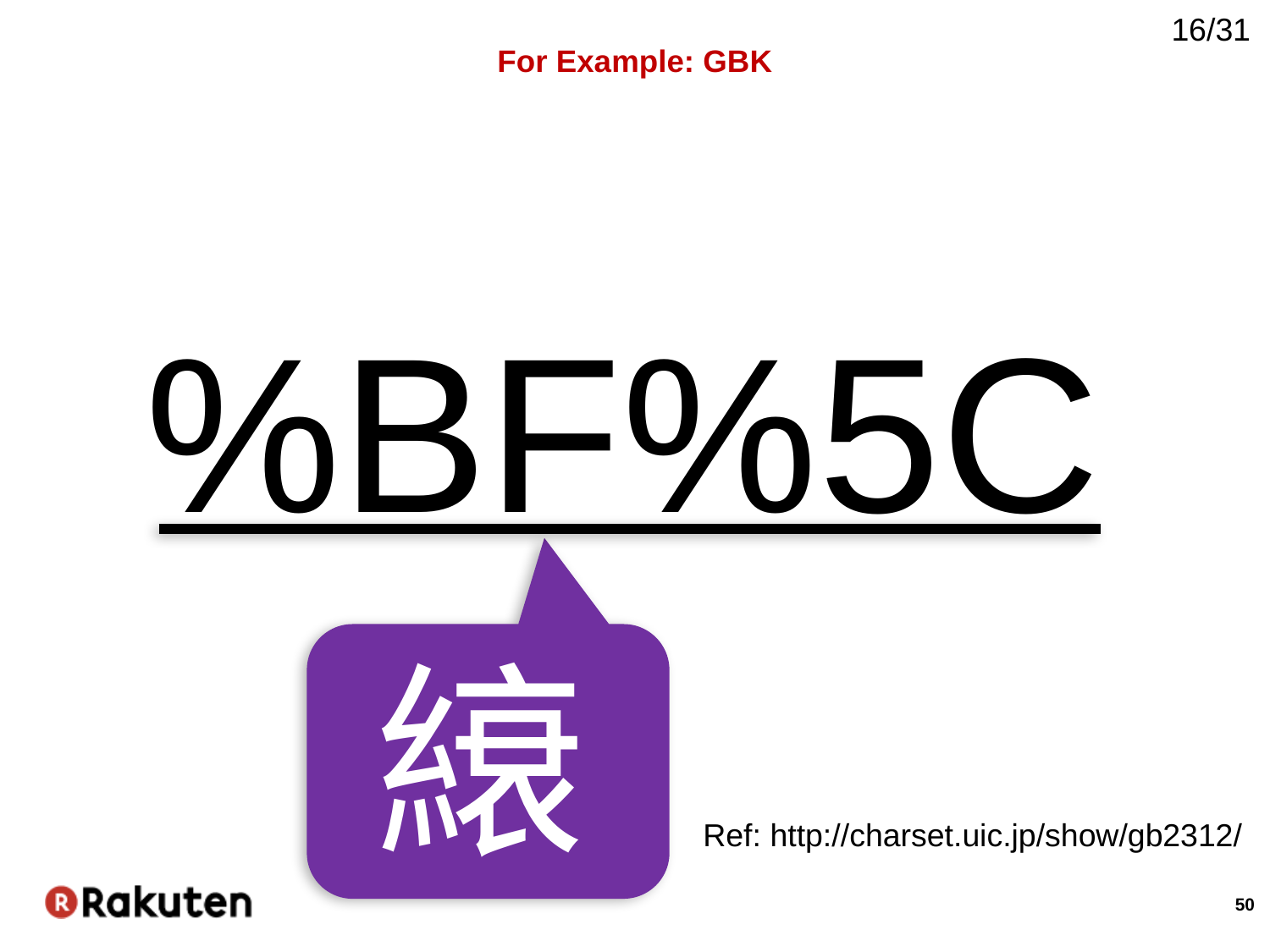

16/31
# For Example: GBK

%BF%5C
縗

Ref: http://charset.uic.jp/show/gb2312/